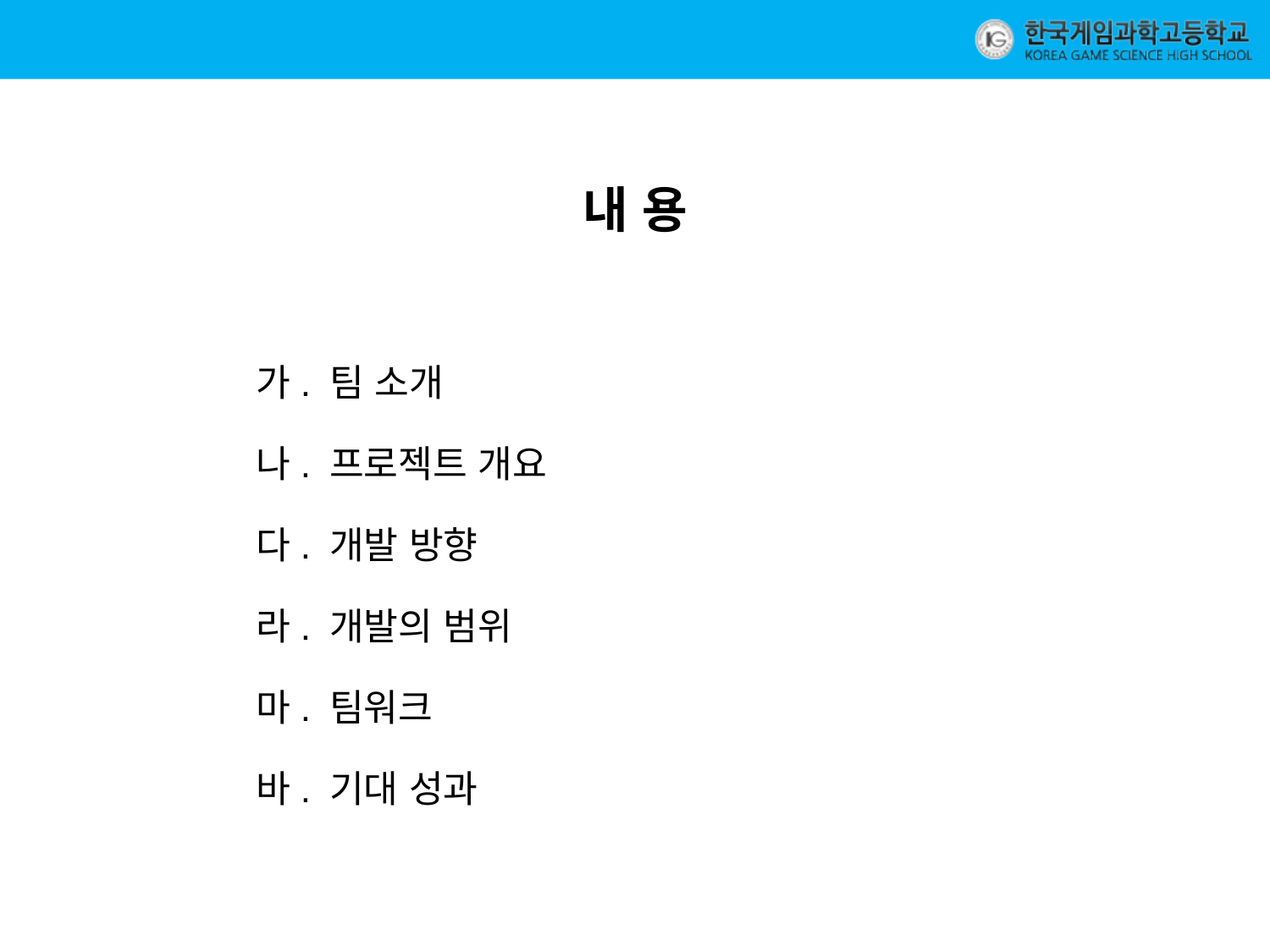

내 용
가. 팀 소개
나. 프로젝트 개요
다. 개발 방향
라. 개발의 범위
마. 팀워크
바. 기대 성과